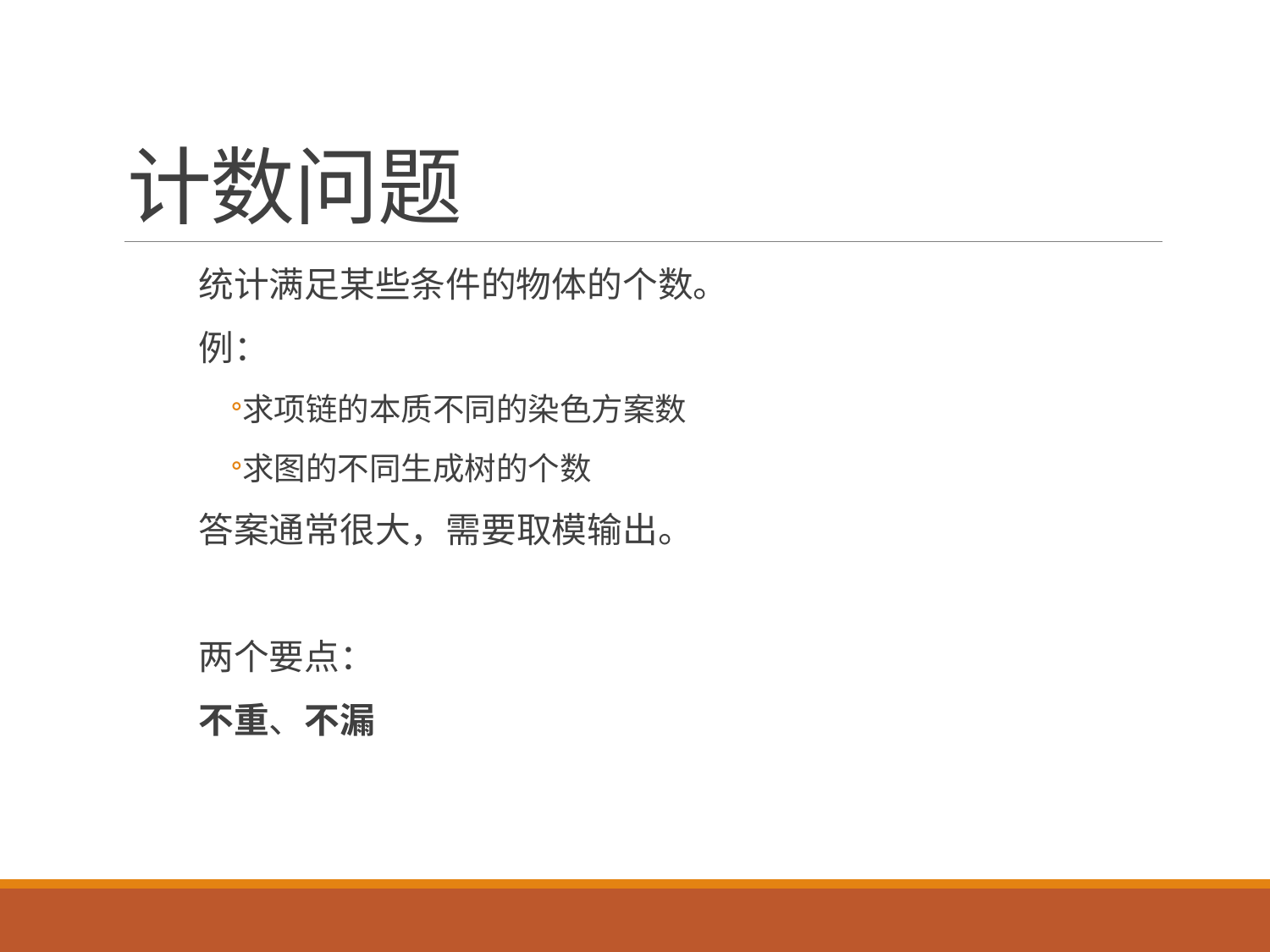

# 计数问题
统计满足某些条件的物体的个数。
例：
求项链的本质不同的染色方案数
求图的不同生成树的个数
答案通常很大，需要取模输出。

两个要点：
不重、不漏